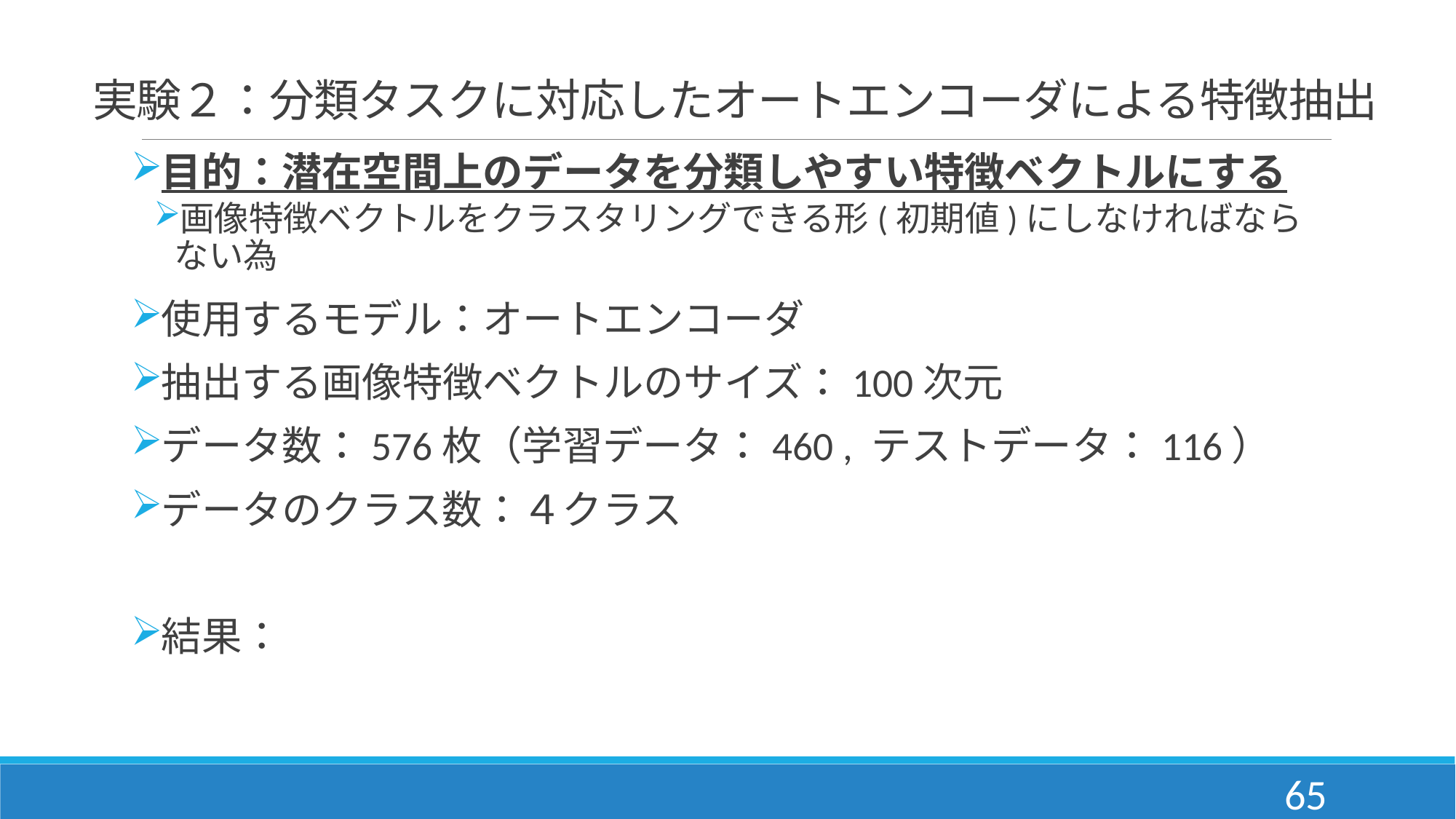

# 実験２：分類タスクに対応したオートエンコーダによる特徴抽出
目的：潜在空間上のデータを分類しやすい特徴ベクトルにする
画像特徴ベクトルをクラスタリングできる形(初期値)にしなければならない為
使用するモデル：オートエンコーダ
抽出する画像特徴ベクトルのサイズ：100次元
データ数：576枚（学習データ：460 , テストデータ：116）
データのクラス数：４クラス

結果：
65